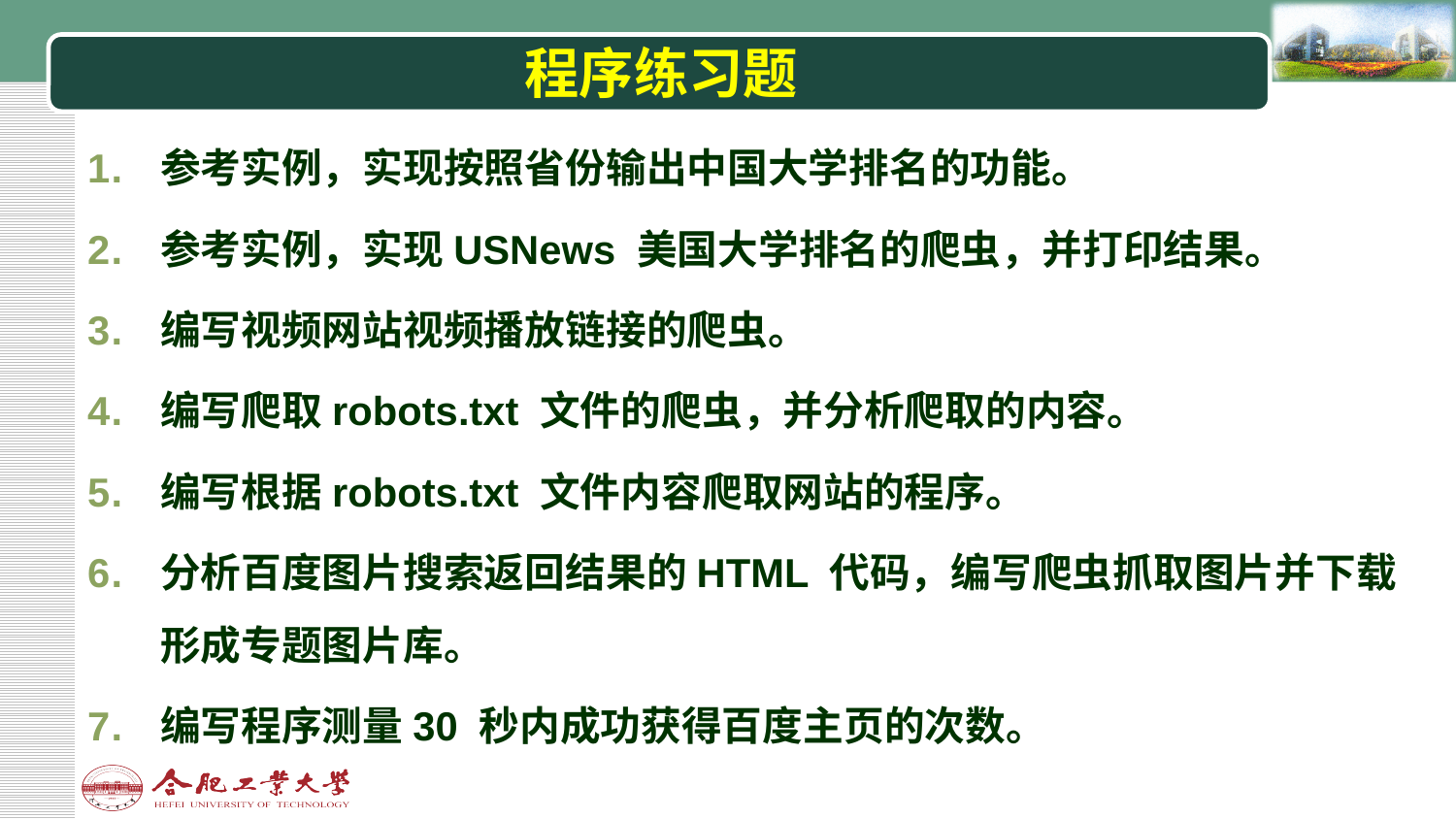

# 程序练习题
参考实例，实现按照省份输出中国大学排名的功能。
参考实例，实现USNews 美国大学排名的爬虫，并打印结果。
编写视频网站视频播放链接的爬虫。
编写爬取robots.txt 文件的爬虫，并分析爬取的内容。
编写根据robots.txt 文件内容爬取网站的程序。
分析百度图片搜索返回结果的HTML 代码，编写爬虫抓取图片并下载形成专题图片库。
编写程序测量30 秒内成功获得百度主页的次数。